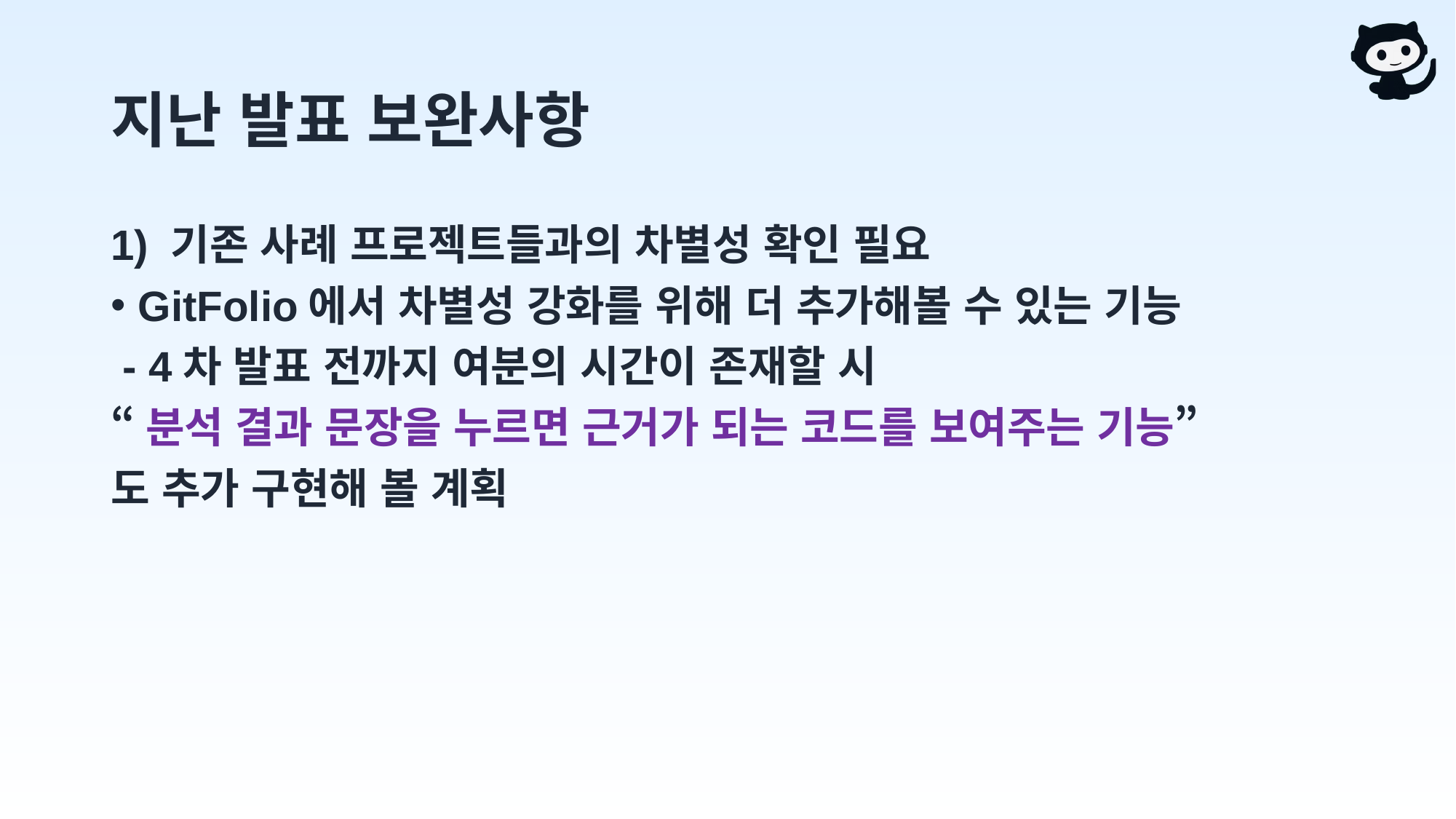

# 지난 발표 보완사항
1) 기존 사례 프로젝트들과의 차별성 확인 필요
GitFolio에서 차별성 강화를 위해 더 추가해볼 수 있는 기능
 - 4차 발표 전까지 여분의 시간이 존재할 시
“분석 결과 문장을 누르면 근거가 되는 코드를 보여주는 기능”
도 추가 구현해 볼 계획